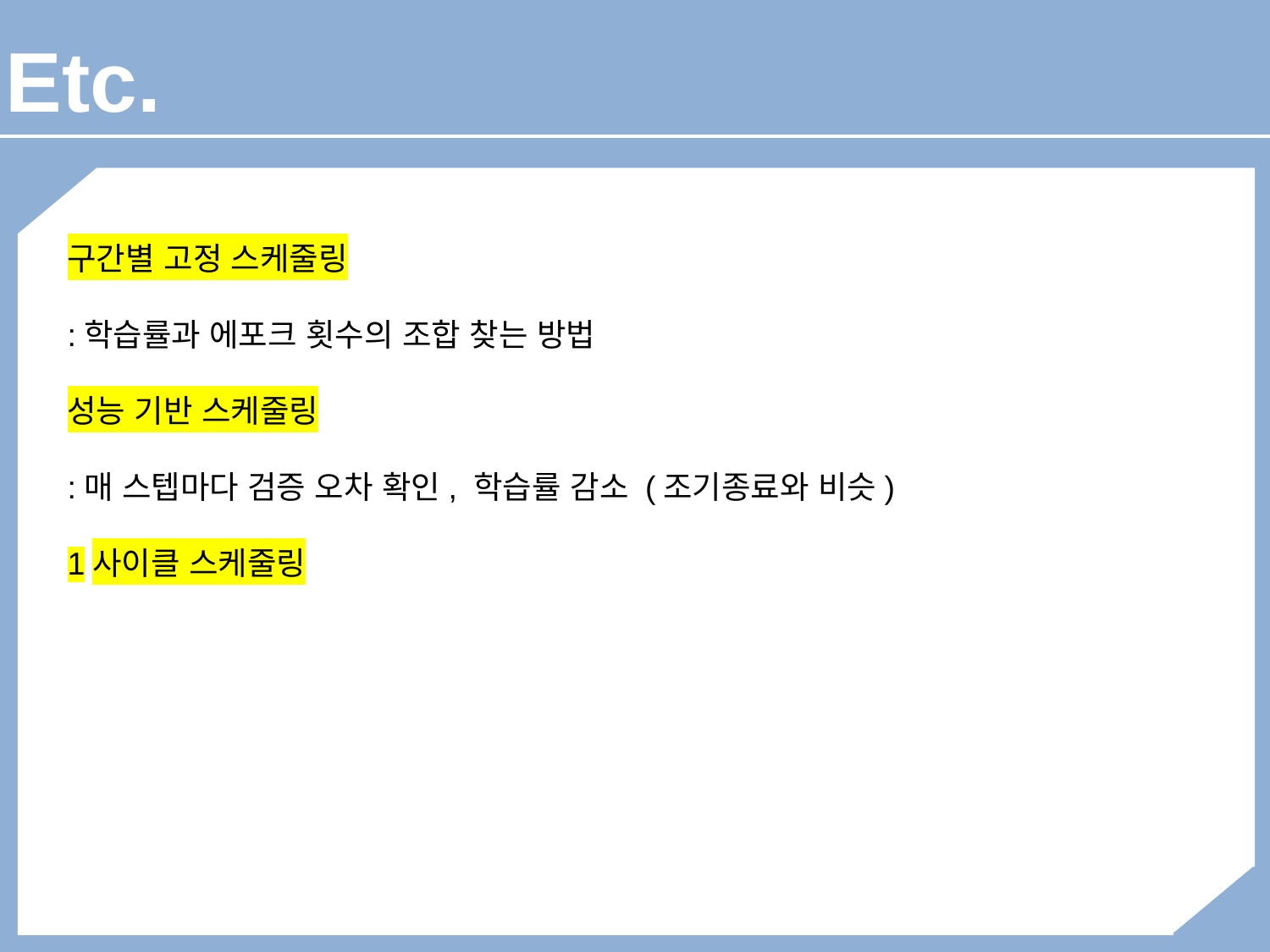

Etc.

구간별 고정 스케줄링

:학습률과 에포크 횟수의 조합 찾는 방법

성능 기반 스케줄링

:매 스텝마다 검증 오차 확인, 학습률 감소 (조기종료와 비슷)

1사이클 스케줄링